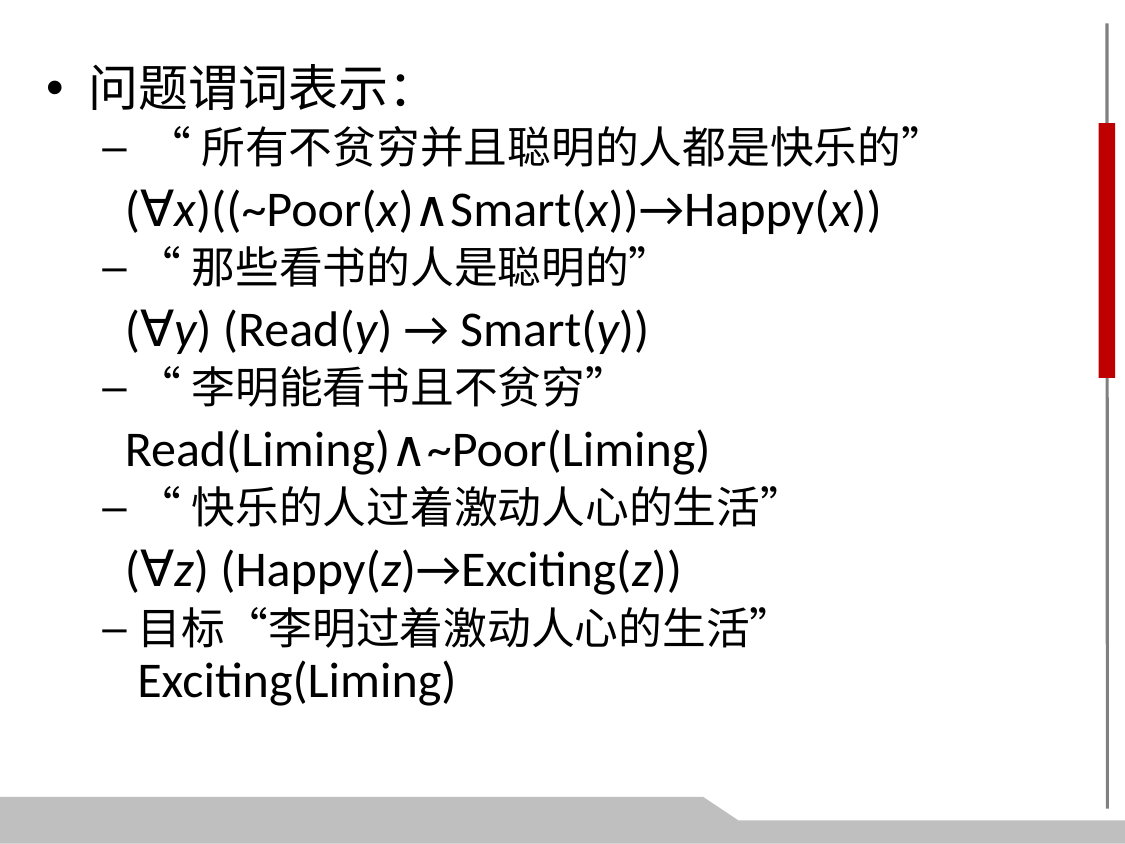

问题谓词表示：
 “所有不贫穷并且聪明的人都是快乐的”
       (∀x)((~Poor(x)∧Smart(x))→Happy(x))
“那些看书的人是聪明的”
       (∀y) (Read(y) → Smart(y))
“李明能看书且不贫穷”
       Read(Liming)∧~Poor(Liming)
“快乐的人过着激动人心的生活”
       (∀z) (Happy(z)→Exciting(z))
目标“李明过着激动人心的生活” Exciting(Liming)